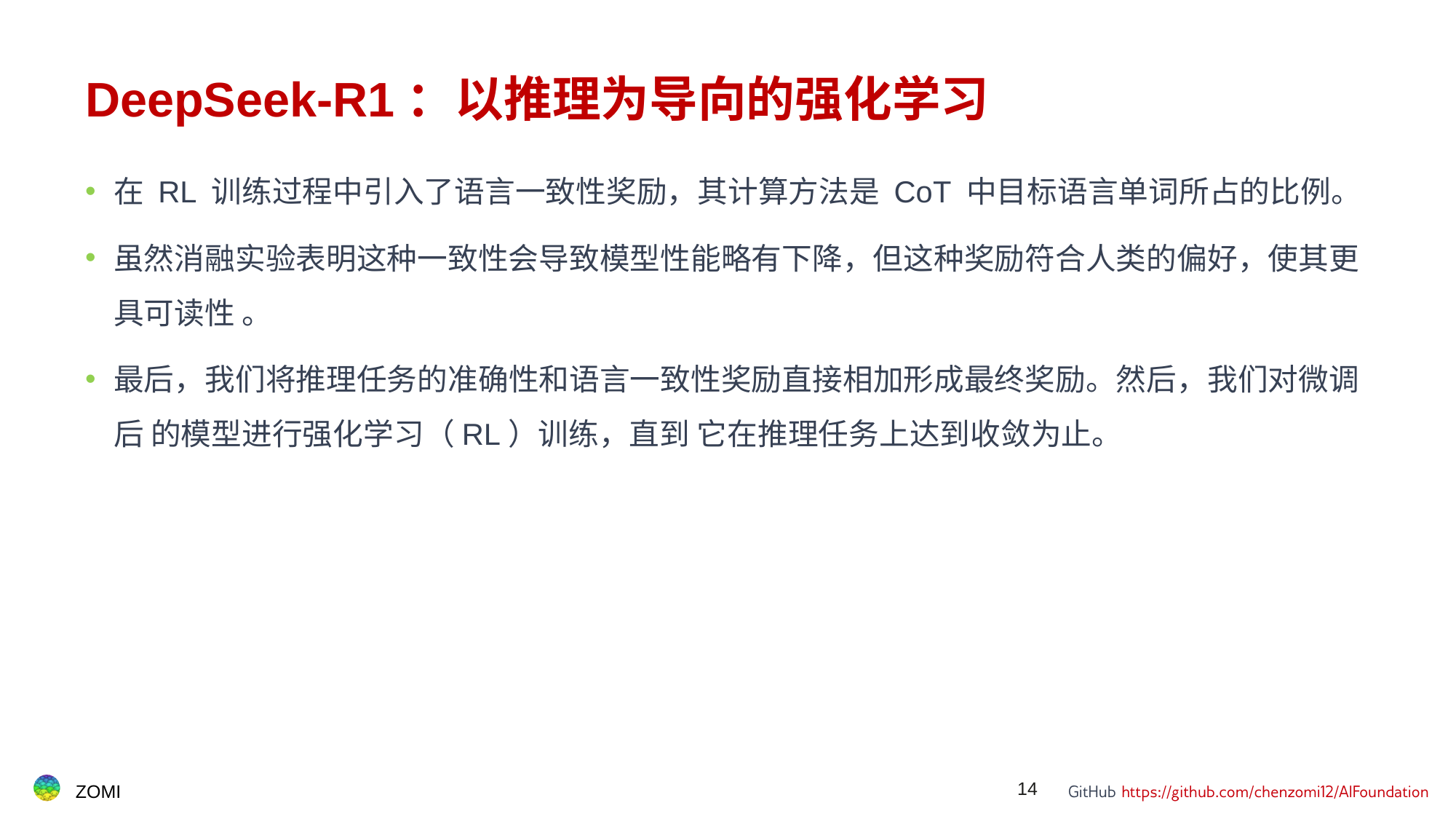

# DeepSeek-R1：以推理为导向的强化学习
在 RL 训练过程中引入了语言一致性奖励，其计算方法是 CoT 中目标语言单词所占的比例。
虽然消融实验表明这种一致性会导致模型性能略有下降，但这种奖励符合人类的偏好，使其更具可读性 。
最后，我们将推理任务的准确性和语言一致性奖励直接相加形成最终奖励。然后，我们对微调后 的模型进行强化学习（RL）训练，直到 它在推理任务上达到收敛为止。